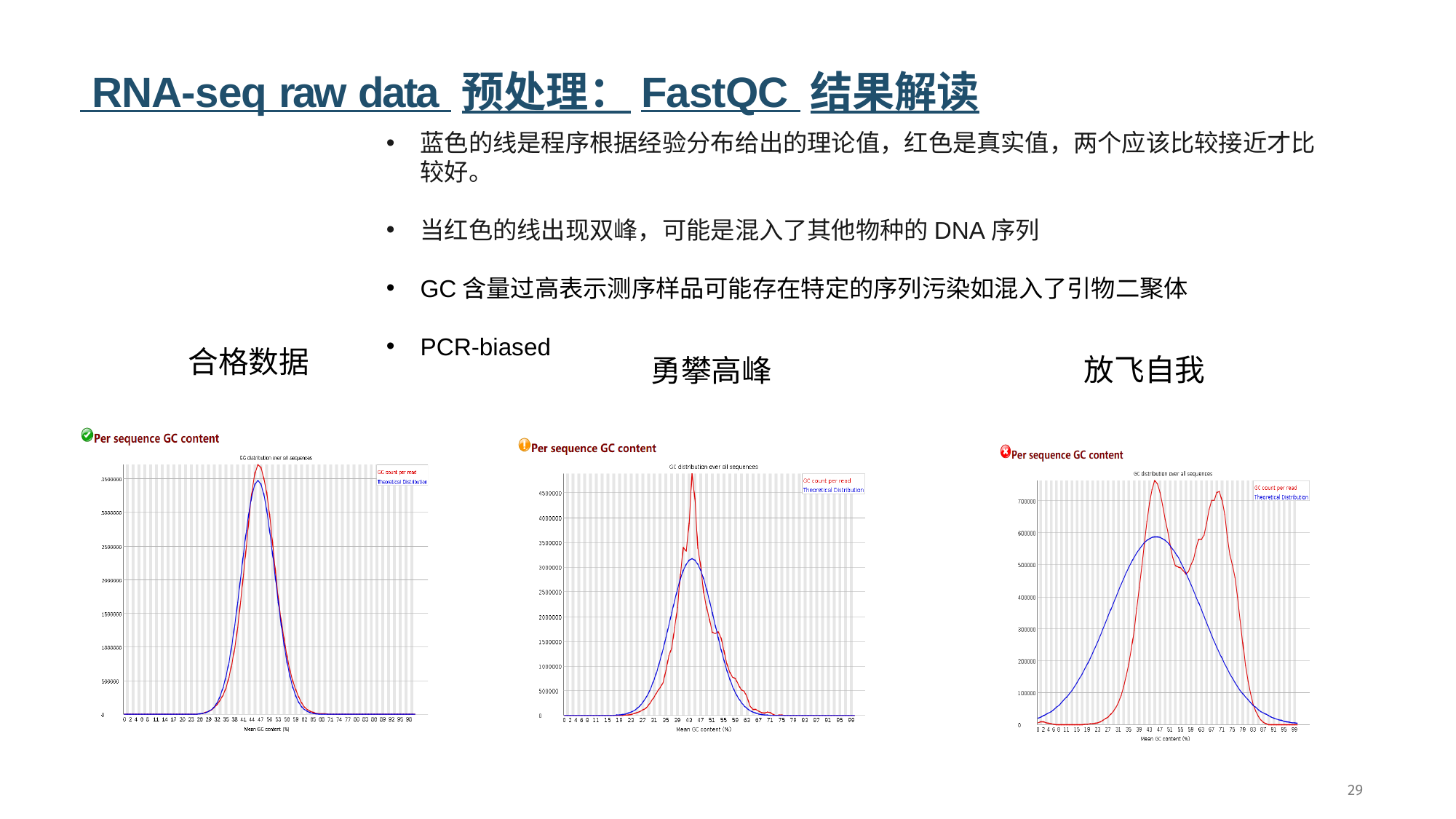

# RNA-seq raw data 预处理：FastQC 结果解读
蓝色的线是程序根据经验分布给出的理论值，红色是真实值，两个应该比较接近才比较好。

当红色的线出现双峰，可能是混入了其他物种的DNA序列

GC含量过高表示测序样品可能存在特定的序列污染如混入了引物二聚体

PCR-biased
合格数据
放飞自我
勇攀高峰

29